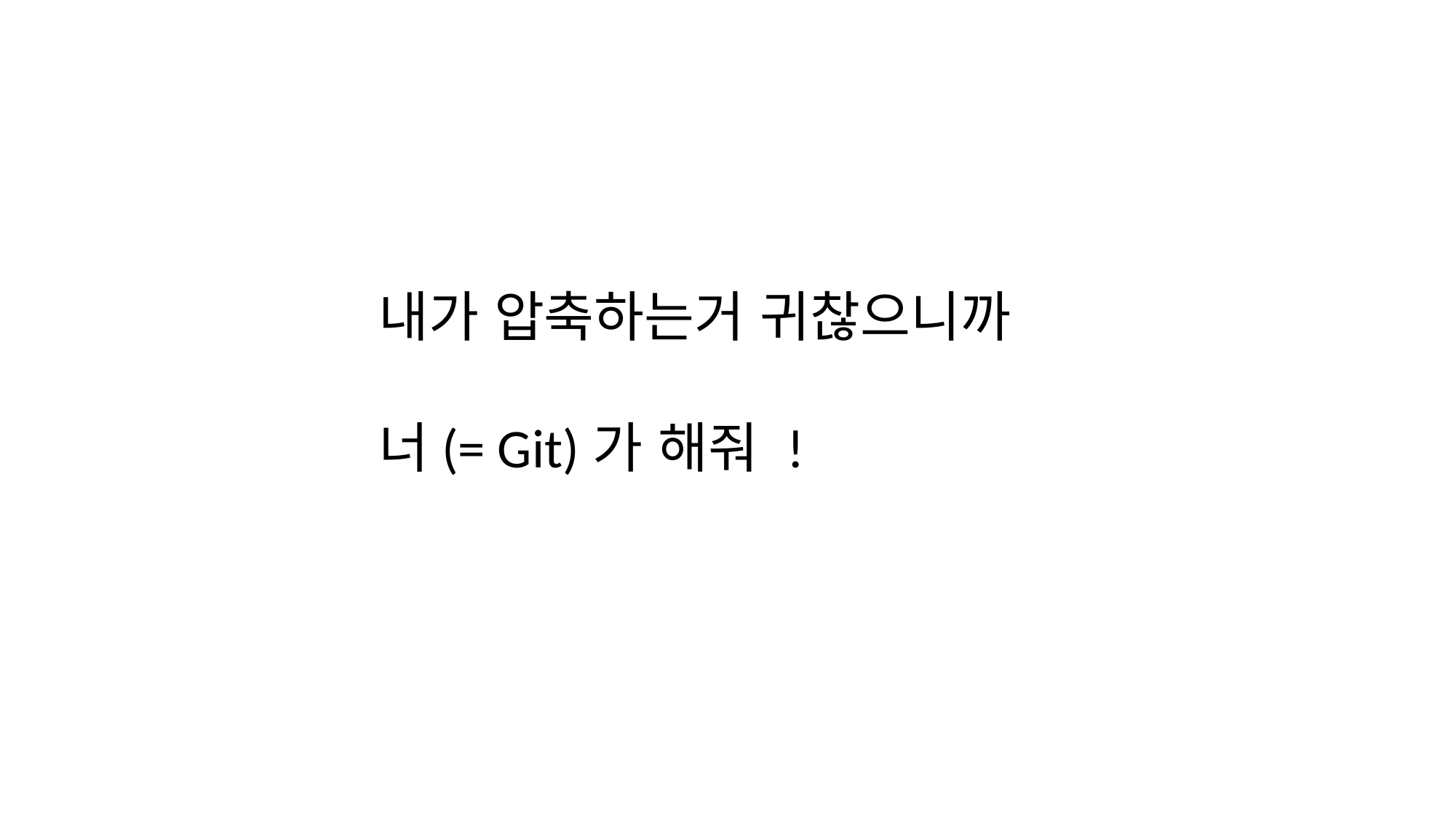

내가 압축하는거 귀찮으니까

너(= Git)가 해줘 !